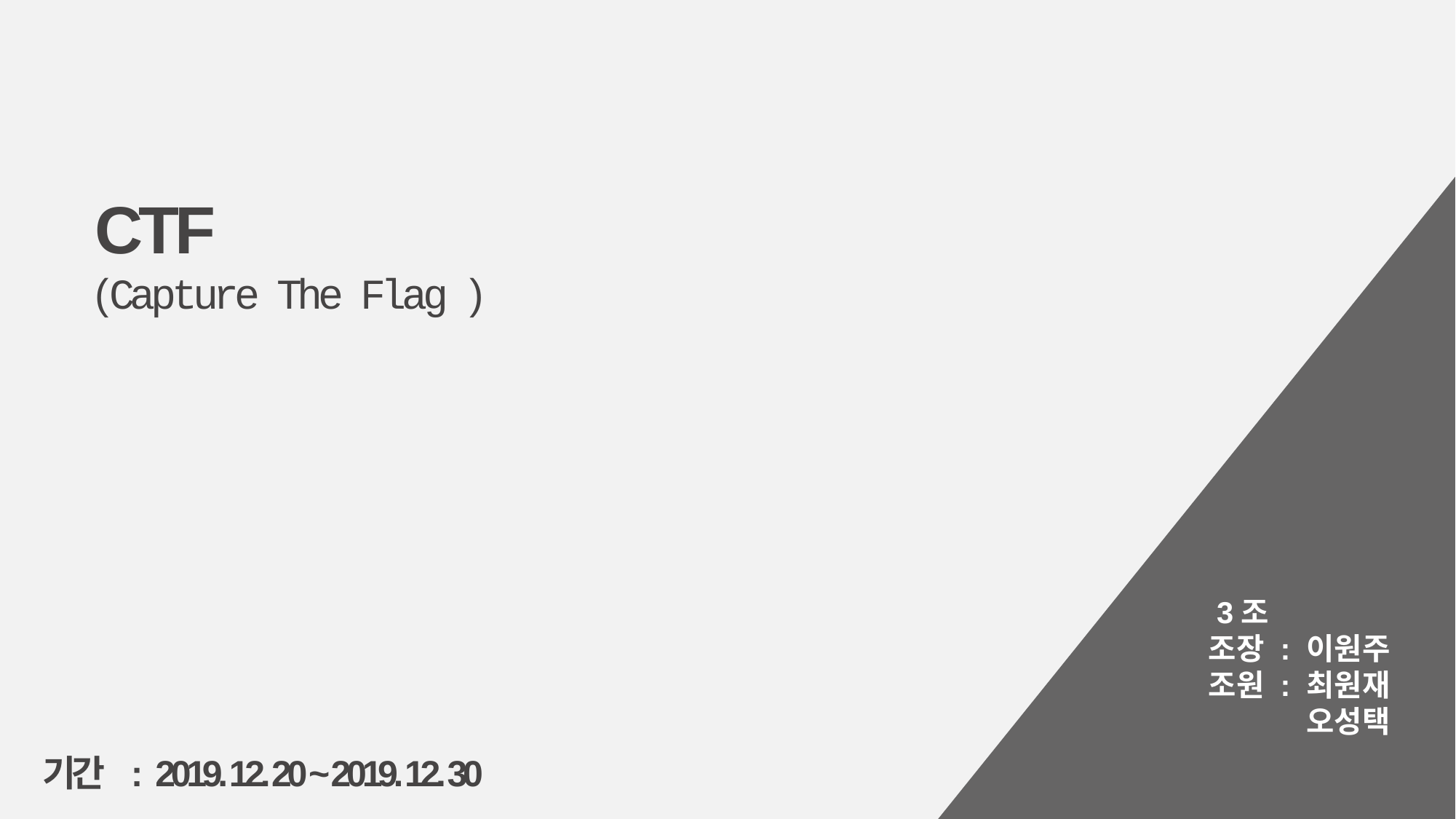

CTF
(Capture The Flag )
 3조
조장 : 이원주
조원 : 최원재
오성택
기간   :   2019. 12. 20 ~ 2019. 12. 30